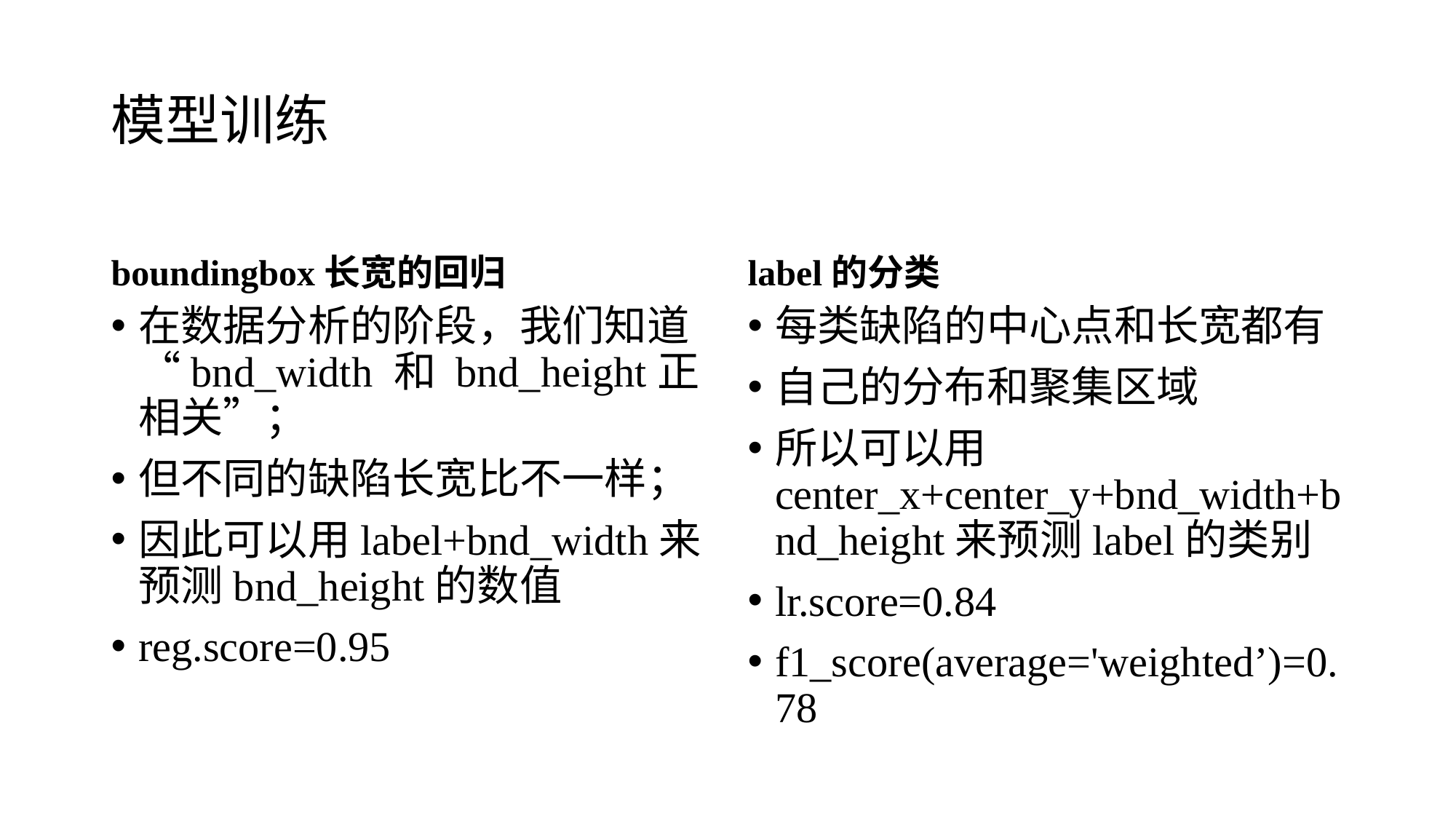

# 模型训练
boundingbox长宽的回归
label的分类
在数据分析的阶段，我们知道“bnd_width 和 bnd_height正相关”；
但不同的缺陷长宽比不一样；
因此可以用label+bnd_width来预测bnd_height的数值
reg.score=0.95
每类缺陷的中心点和长宽都有
自己的分布和聚集区域
所以可以用center_x+center_y+bnd_width+bnd_height来预测label的类别
lr.score=0.84
f1_score(average='weighted’)=0.78